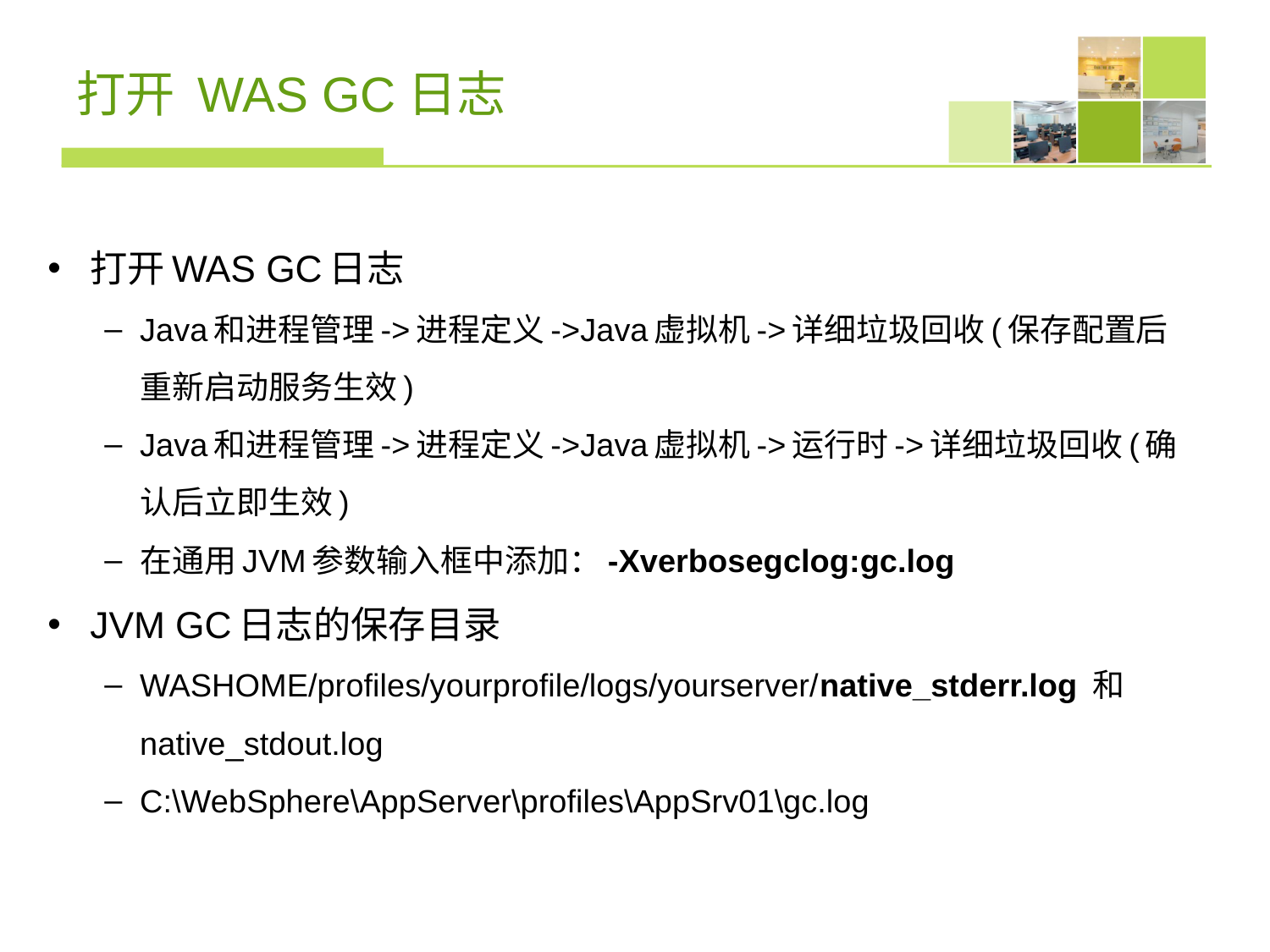

# 打开 WAS GC日志
打开WAS GC日志
Java和进程管理->进程定义->Java虚拟机->详细垃圾回收(保存配置后重新启动服务生效)
Java和进程管理->进程定义->Java虚拟机->运行时->详细垃圾回收(确认后立即生效)
在通用JVM参数输入框中添加：-Xverbosegclog:gc.log
JVM GC日志的保存目录
WASHOME/profiles/yourprofile/logs/yourserver/native_stderr.log 和 native_stdout.log
C:\WebSphere\AppServer\profiles\AppSrv01\gc.log